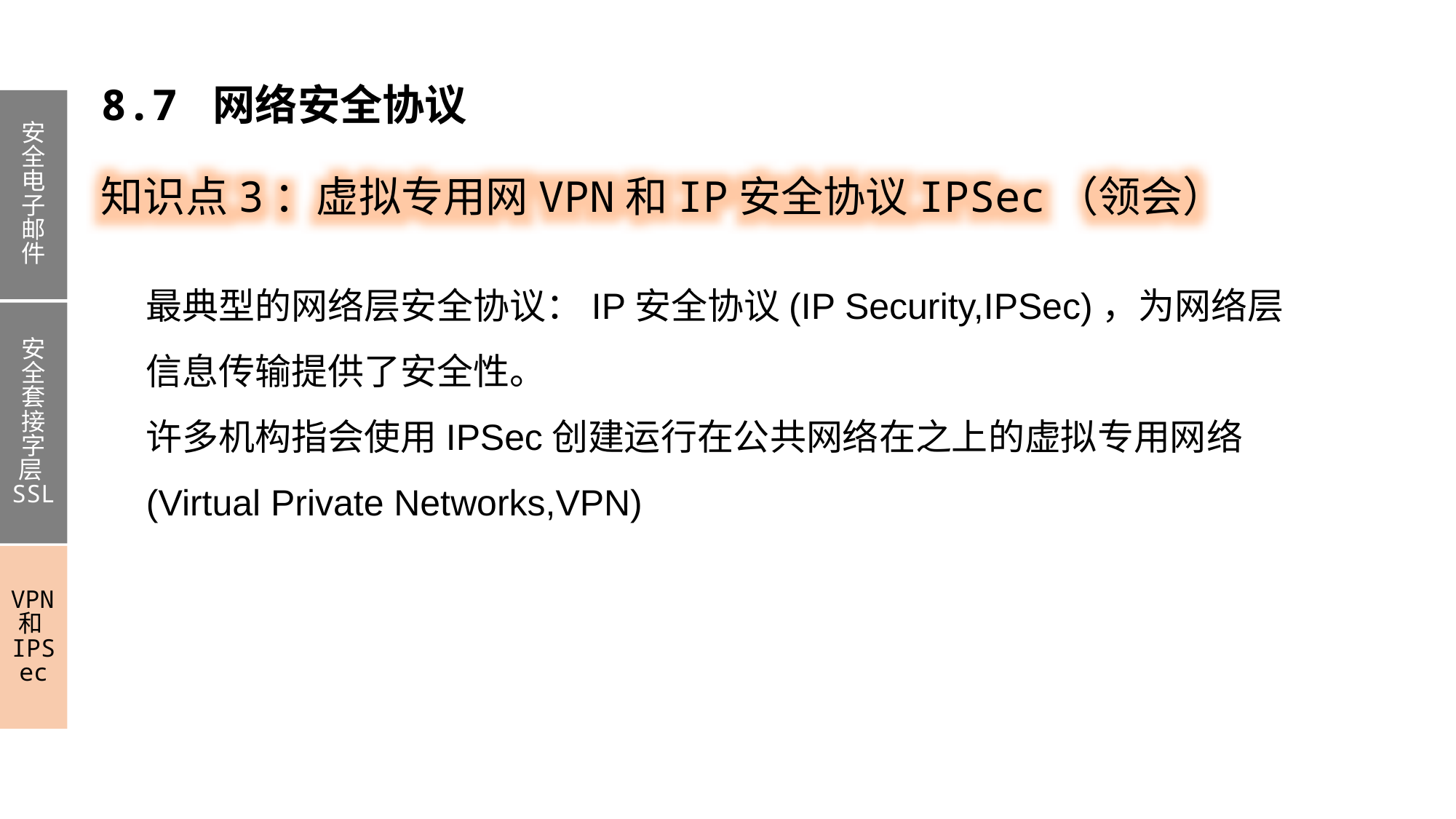

8.7 网络安全协议
安全电子邮件
安全套接字层SSL
VPN和IPSec
知识点3：虚拟专用网VPN和IP安全协议IPSec（领会）
最典型的网络层安全协议：IP安全协议(IP Security,IPSec)，为网络层信息传输提供了安全性。
许多机构指会使用IPSec创建运行在公共网络在之上的虚拟专用网络(Virtual Private Networks,VPN)